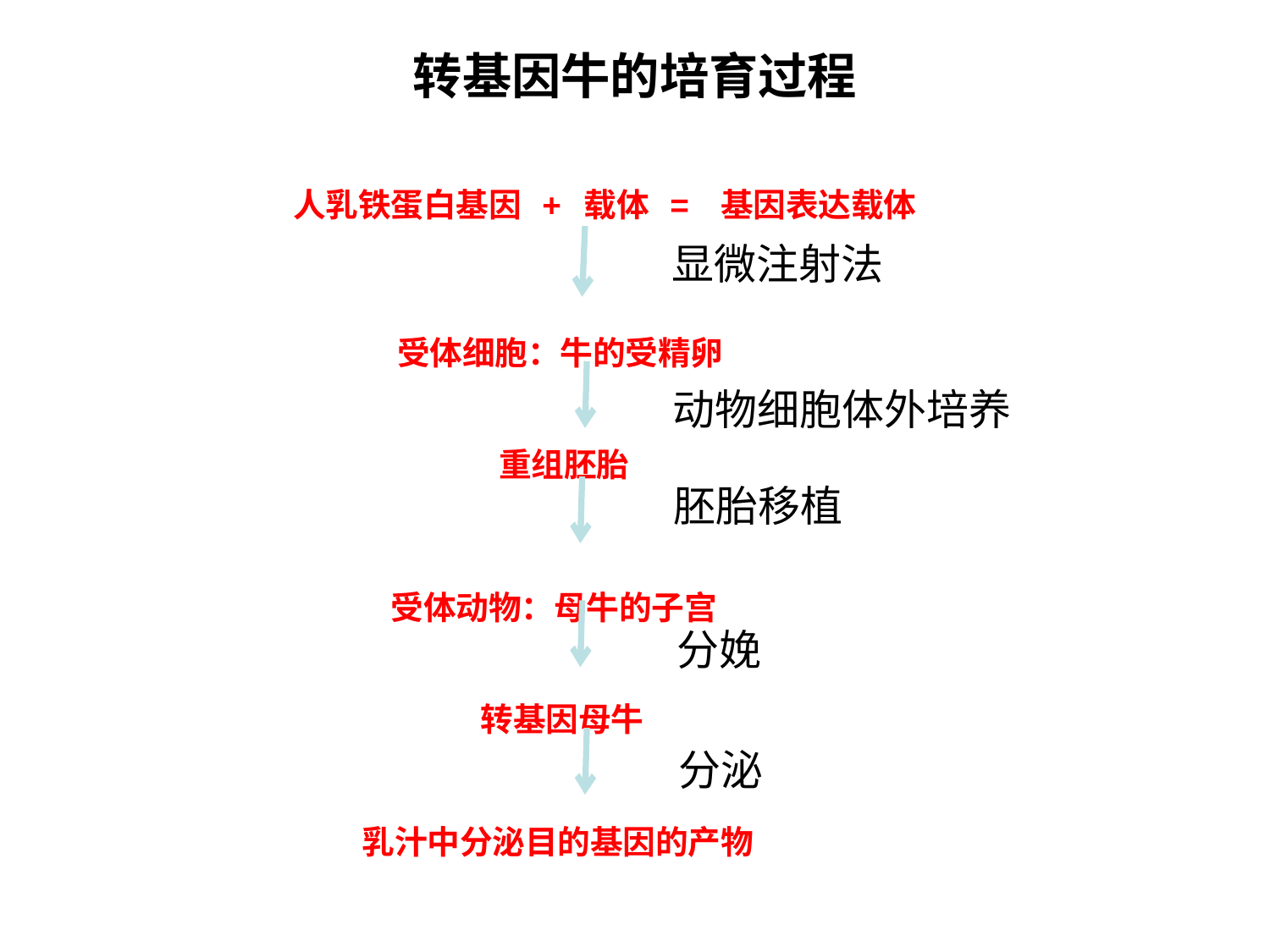

转基因牛的培育过程
   人乳铁蛋白基因 + 载体 =  基因表达载体
显微注射法
受体细胞：牛的受精卵
动物细胞体外培养
重组胚胎
胚胎移植
受体动物：母牛的子宫
分娩
转基因母牛
分泌
乳汁中分泌目的基因的产物